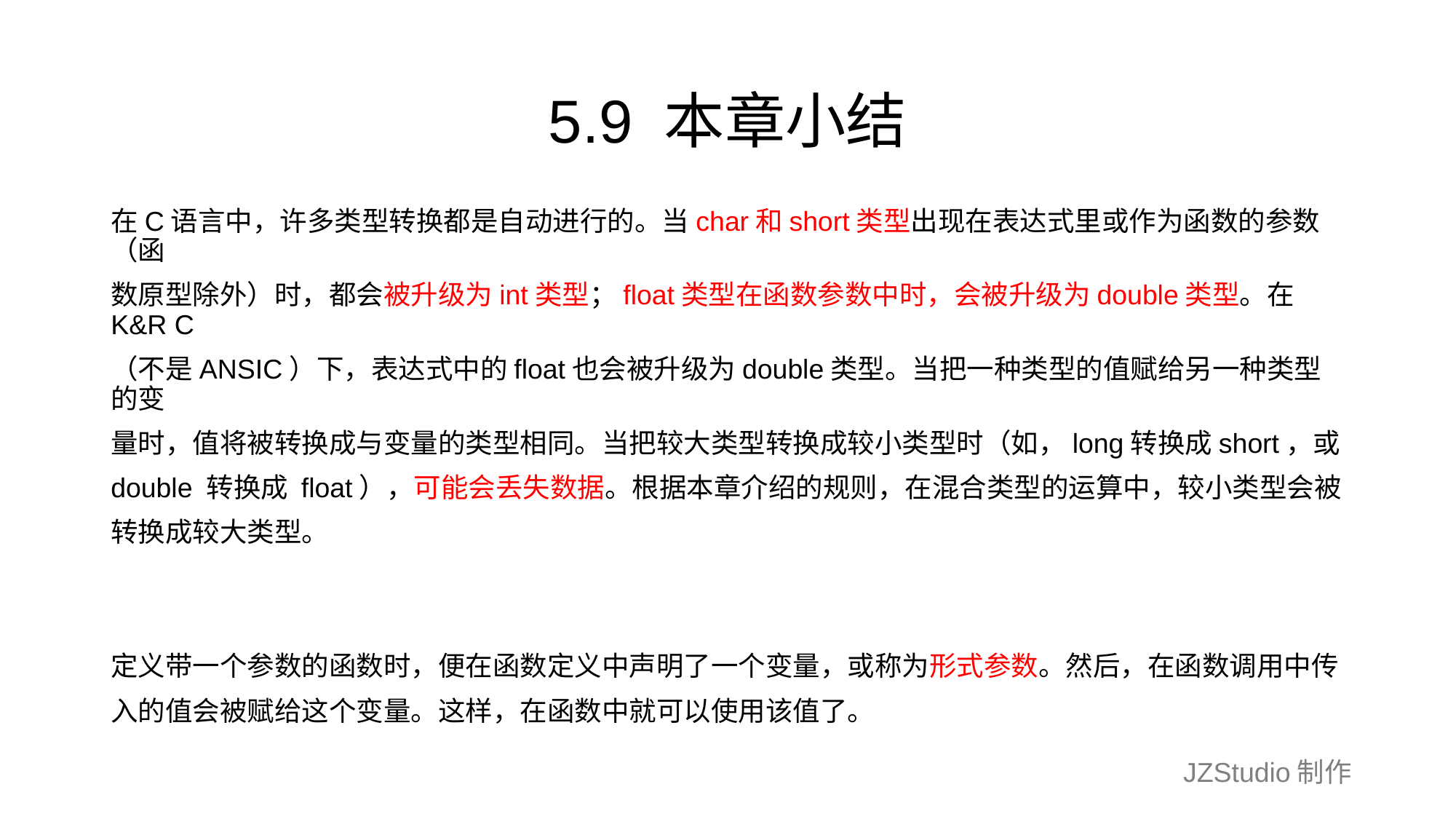

# 5.9 本章小结
在C语言中，许多类型转换都是自动进行的。当char和short类型出现在表达式里或作为函数的参数（函
数原型除外）时，都会被升级为int类型；float类型在函数参数中时，会被升级为double类型。在K&R C
（不是ANSIC）下，表达式中的float也会被升级为double类型。当把一种类型的值赋给另一种类型的变
量时，值将被转换成与变量的类型相同。当把较大类型转换成较小类型时（如，long转换成short，或
double 转换成 float），可能会丢失数据。根据本章介绍的规则，在混合类型的运算中，较小类型会被
转换成较大类型。

定义带一个参数的函数时，便在函数定义中声明了一个变量，或称为形式参数。然后，在函数调用中传
入的值会被赋给这个变量。这样，在函数中就可以使用该值了。